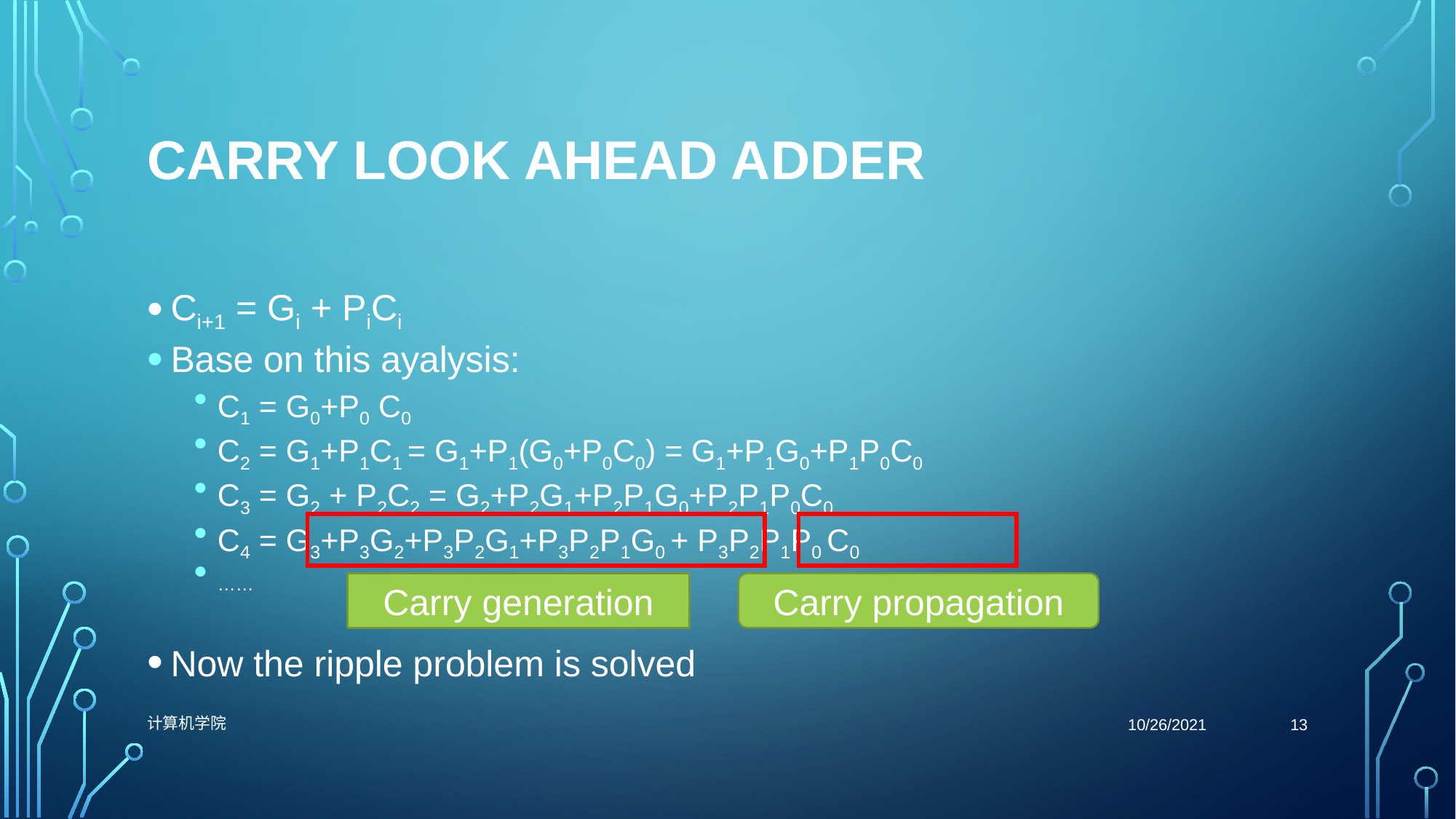

# Carry Look ahead Adder
Ci+1 = Gi + PiCi
Base on this ayalysis:
C1 = G0+P0 C0
C2 = G1+P1C1 = G1+P1(G0+P0C0) = G1+P1G0+P1P0C0
C3 = G2 + P2C2 = G2+P2G1+P2P1G0+P2P1P0C0
C4 = G3+P3G2+P3P2G1+P3P2P1G0 + P3P2P1P0 C0
……
Now the ripple problem is solved

Carry generation
Carry propagation
13
计算机学院
10/26/2021